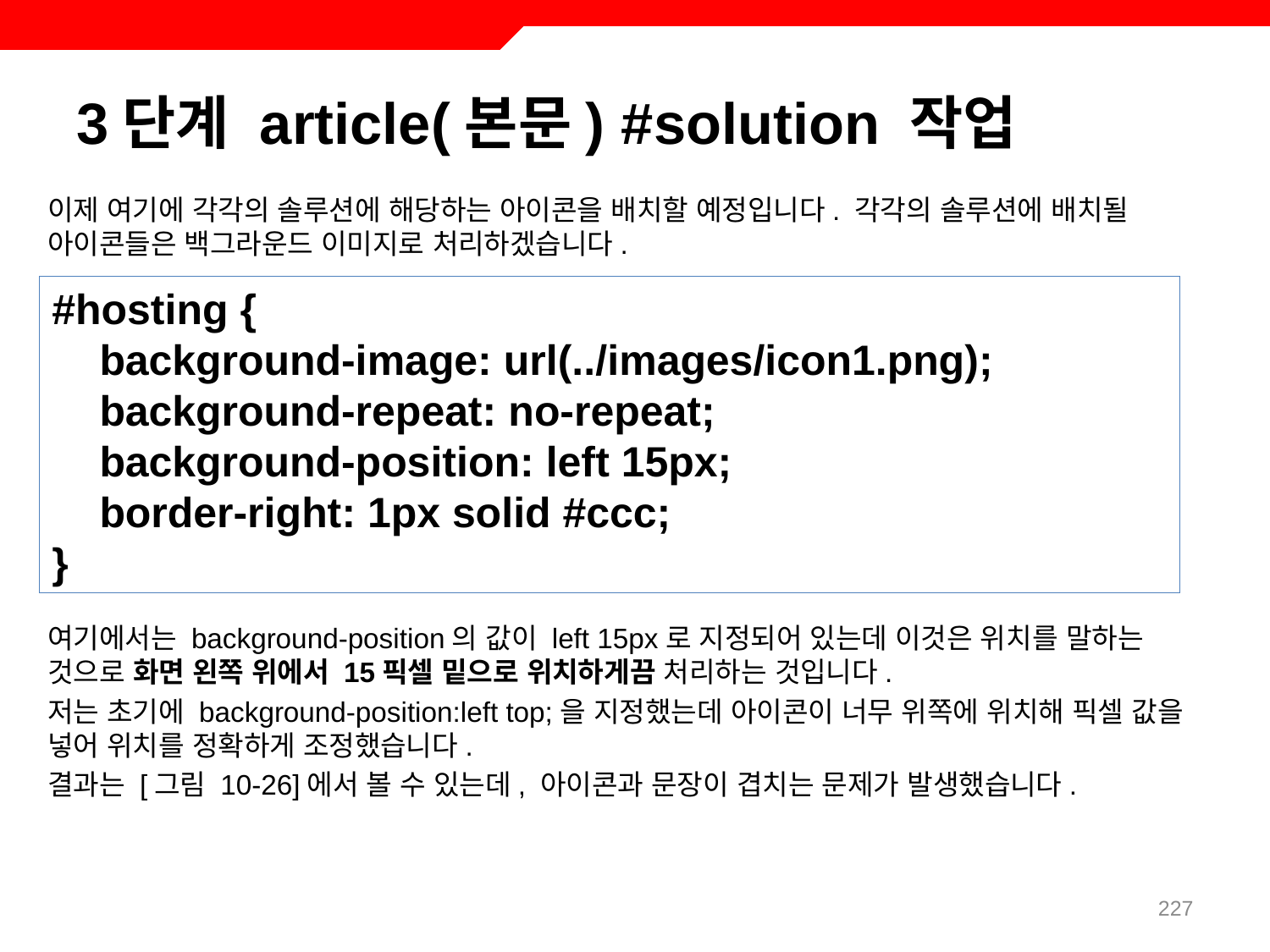

# 3단계 article(본문) #solution 작업
이제 여기에 각각의 솔루션에 해당하는 아이콘을 배치할 예정입니다. 각각의 솔루션에 배치될 아이콘들은 백그라운드 이미지로 처리하겠습니다.

여기에서는 background-position의 값이 left 15px로 지정되어 있는데 이것은 위치를 말하는 것으로 화면 왼쪽 위에서 15픽셀 밑으로 위치하게끔 처리하는 것입니다.
저는 초기에 background-position:left top;을 지정했는데 아이콘이 너무 위쪽에 위치해 픽셀 값을 넣어 위치를 정확하게 조정했습니다.
결과는 [그림 10-26]에서 볼 수 있는데, 아이콘과 문장이 겹치는 문제가 발생했습니다.
#hosting {
    background-image: url(../images/icon1.png);
    background-repeat: no-repeat;
    background-position: left 15px;
    border-right: 1px solid #ccc;
}
227